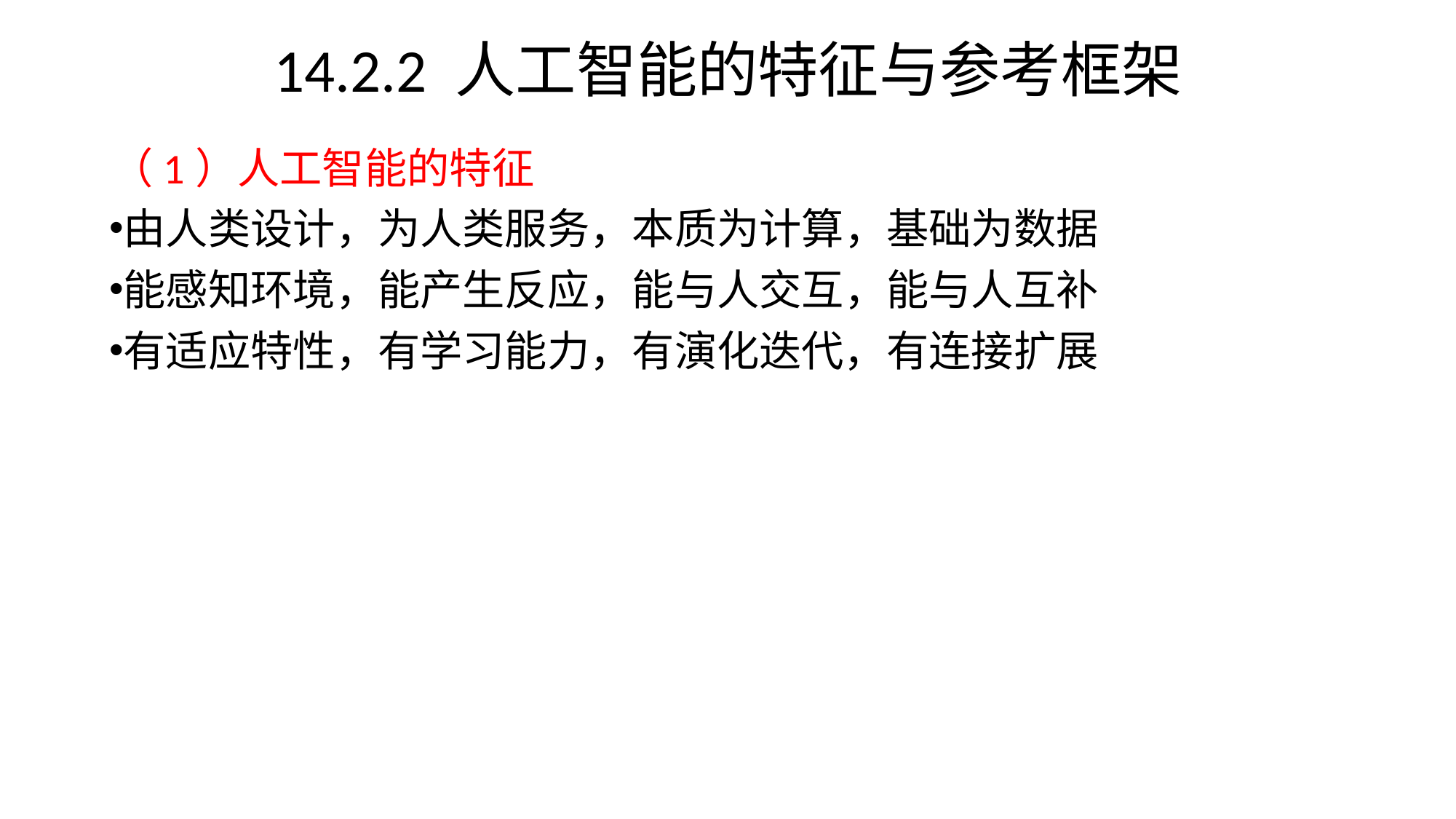

# 14.2.2	人工智能的特征与参考框架
（1）人工智能的特征
由人类设计，为人类服务，本质为计算，基础为数据
能感知环境，能产生反应，能与人交互，能与人互补
有适应特性，有学习能力，有演化迭代，有连接扩展